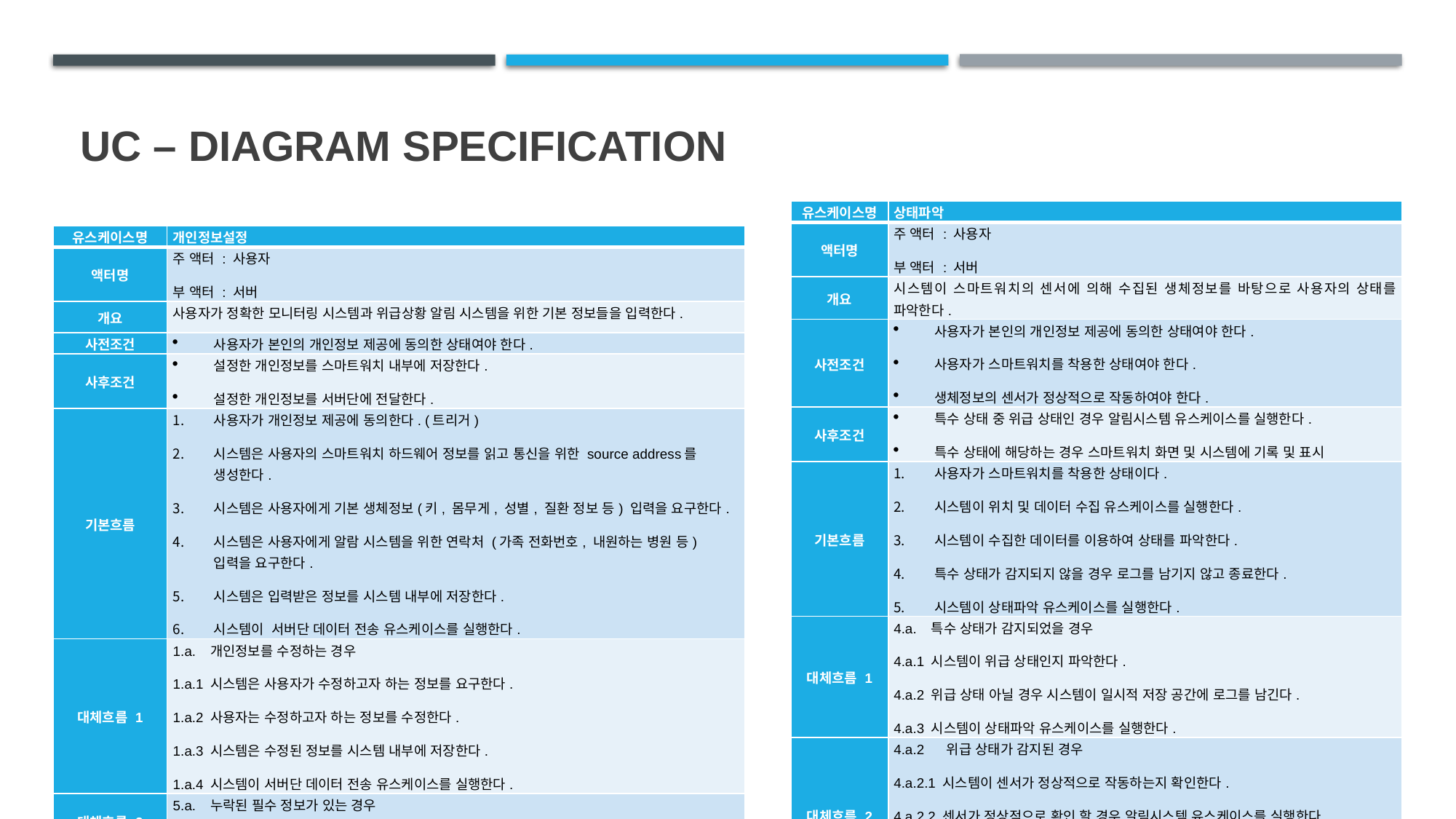

# UC – Diagram Specification
| 유스케이스명 | 상태파악 |
| --- | --- |
| 액터명 | 주 액터 : 사용자 부 액터 : 서버 |
| 개요 | 시스템이 스마트워치의 센서에 의해 수집된 생체정보를 바탕으로 사용자의 상태를 파악한다. |
| 사전조건 | 사용자가 본인의 개인정보 제공에 동의한 상태여야 한다. 사용자가 스마트워치를 착용한 상태여야 한다. 생체정보의 센서가 정상적으로 작동하여야 한다. |
| 사후조건 | 특수 상태 중 위급 상태인 경우 알림시스템 유스케이스를 실행한다. 특수 상태에 해당하는 경우 스마트워치 화면 및 시스템에 기록 및 표시 |
| 기본흐름 | 사용자가 스마트워치를 착용한 상태이다. 시스템이 위치 및 데이터 수집 유스케이스를 실행한다. 시스템이 수집한 데이터를 이용하여 상태를 파악한다. 특수 상태가 감지되지 않을 경우 로그를 남기지 않고 종료한다. 시스템이 상태파악 유스케이스를 실행한다. |
| 대체흐름 1 | 4.a. 특수 상태가 감지되었을 경우 4.a.1 시스템이 위급 상태인지 파악한다. 4.a.2 위급 상태 아닐 경우 시스템이 일시적 저장 공간에 로그를 남긴다. 4.a.3 시스템이 상태파악 유스케이스를 실행한다. |
| 대체흐름 2 | 4.a.2 위급 상태가 감지된 경우 4.a.2.1 시스템이 센서가 정상적으로 작동하는지 확인한다. 4.a.2.2 센서가 정상적으로 확인 할 경우 알림시스템 유스케이스를 실행한다. 4.a.2.3시스템이 저장 공간에 로그를 남긴다. 4.a.2.4 시스템이 상태파악 유스케이스를 실행한다. |
| 유스케이스명 | 개인정보설정 |
| --- | --- |
| 액터명 | 주 액터 : 사용자 부 액터 : 서버 |
| 개요 | 사용자가 정확한 모니터링 시스템과 위급상황 알림 시스템을 위한 기본 정보들을 입력한다. |
| 사전조건 | 사용자가 본인의 개인정보 제공에 동의한 상태여야 한다. |
| 사후조건 | 설정한 개인정보를 스마트워치 내부에 저장한다. 설정한 개인정보를 서버단에 전달한다. |
| 기본흐름 | 사용자가 개인정보 제공에 동의한다. (트리거) 시스템은 사용자의 스마트워치 하드웨어 정보를 읽고 통신을 위한 source address를 생성한다. 시스템은 사용자에게 기본 생체정보(키, 몸무게, 성별, 질환 정보 등) 입력을 요구한다. 시스템은 사용자에게 알람 시스템을 위한 연락처 (가족 전화번호, 내원하는 병원 등) 입력을 요구한다. 시스템은 입력받은 정보를 시스템 내부에 저장한다. 시스템이 서버단 데이터 전송 유스케이스를 실행한다. |
| 대체흐름 1 | 1.a. 개인정보를 수정하는 경우 1.a.1 시스템은 사용자가 수정하고자 하는 정보를 요구한다. 1.a.2 사용자는 수정하고자 하는 정보를 수정한다. 1.a.3 시스템은 수정된 정보를 시스템 내부에 저장한다. 1.a.4 시스템이 서버단 데이터 전송 유스케이스를 실행한다. |
| 대체흐름 2 | 5.a. 누락된 필수 정보가 있는 경우 5.a.1 시스템은 사용자에게 필수 정보를 모두 입력할것을 요구한다 |